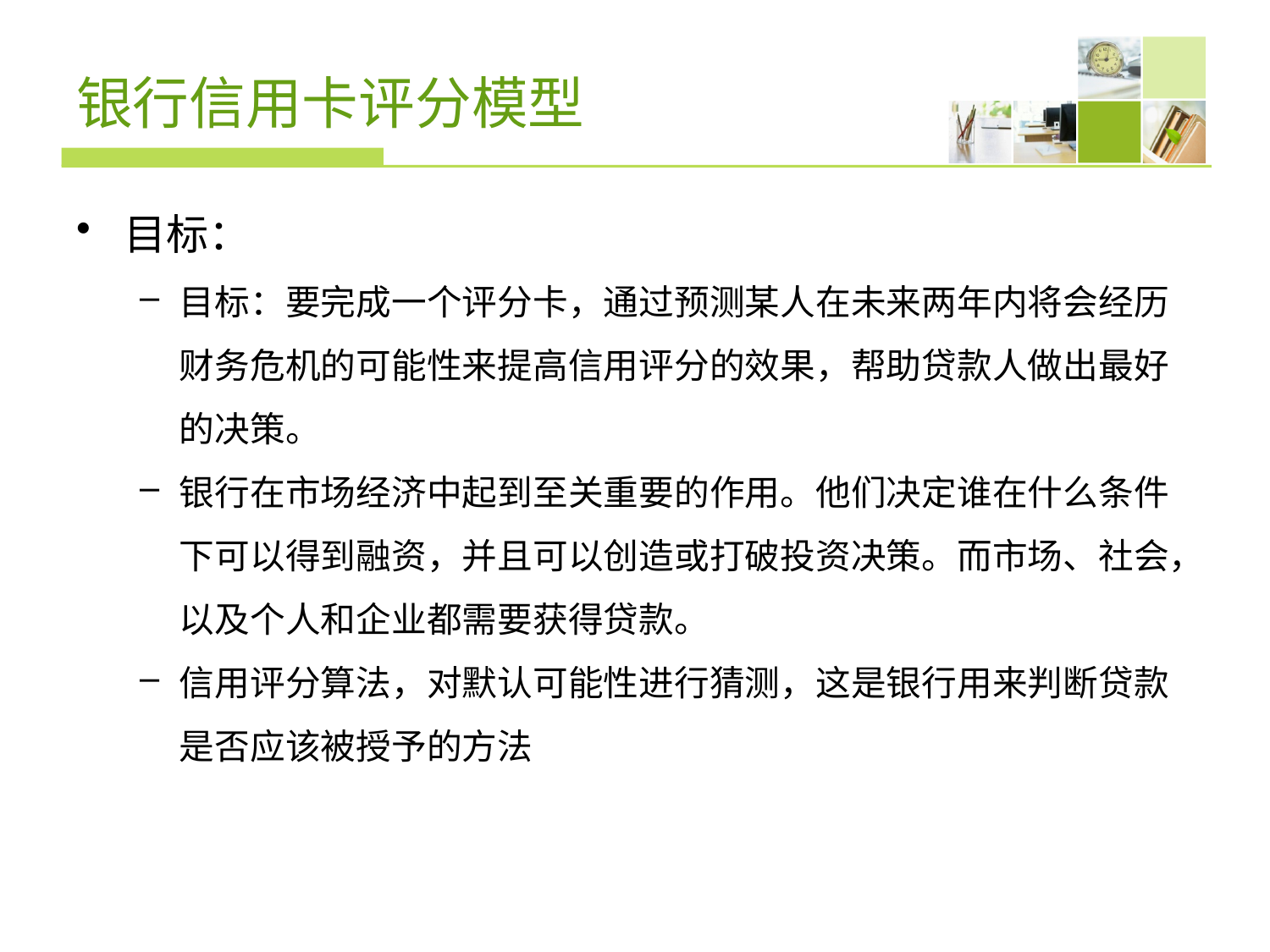

# 银行信用卡评分模型
目标：
目标：要完成一个评分卡，通过预测某人在未来两年内将会经历财务危机的可能性来提高信用评分的效果，帮助贷款人做出最好的决策。
银行在市场经济中起到至关重要的作用。他们决定谁在什么条件下可以得到融资，并且可以创造或打破投资决策。而市场、社会，以及个人和企业都需要获得贷款。
信用评分算法，对默认可能性进行猜测，这是银行用来判断贷款是否应该被授予的方法